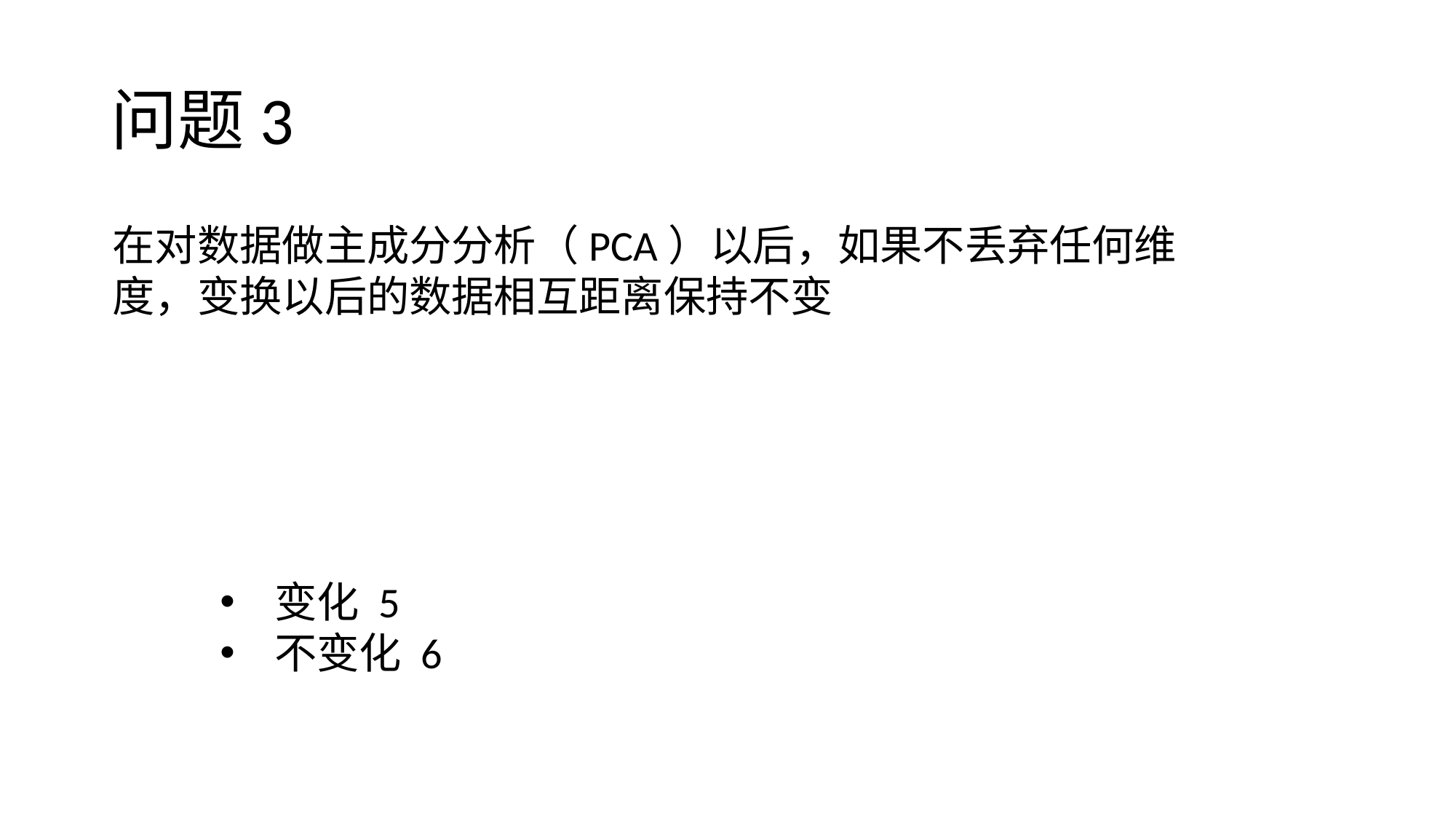

# 问题3
在对数据做主成分分析（PCA）以后，如果不丢弃任何维度，变换以后的数据相互距离保持不变
变化 5
不变化 6